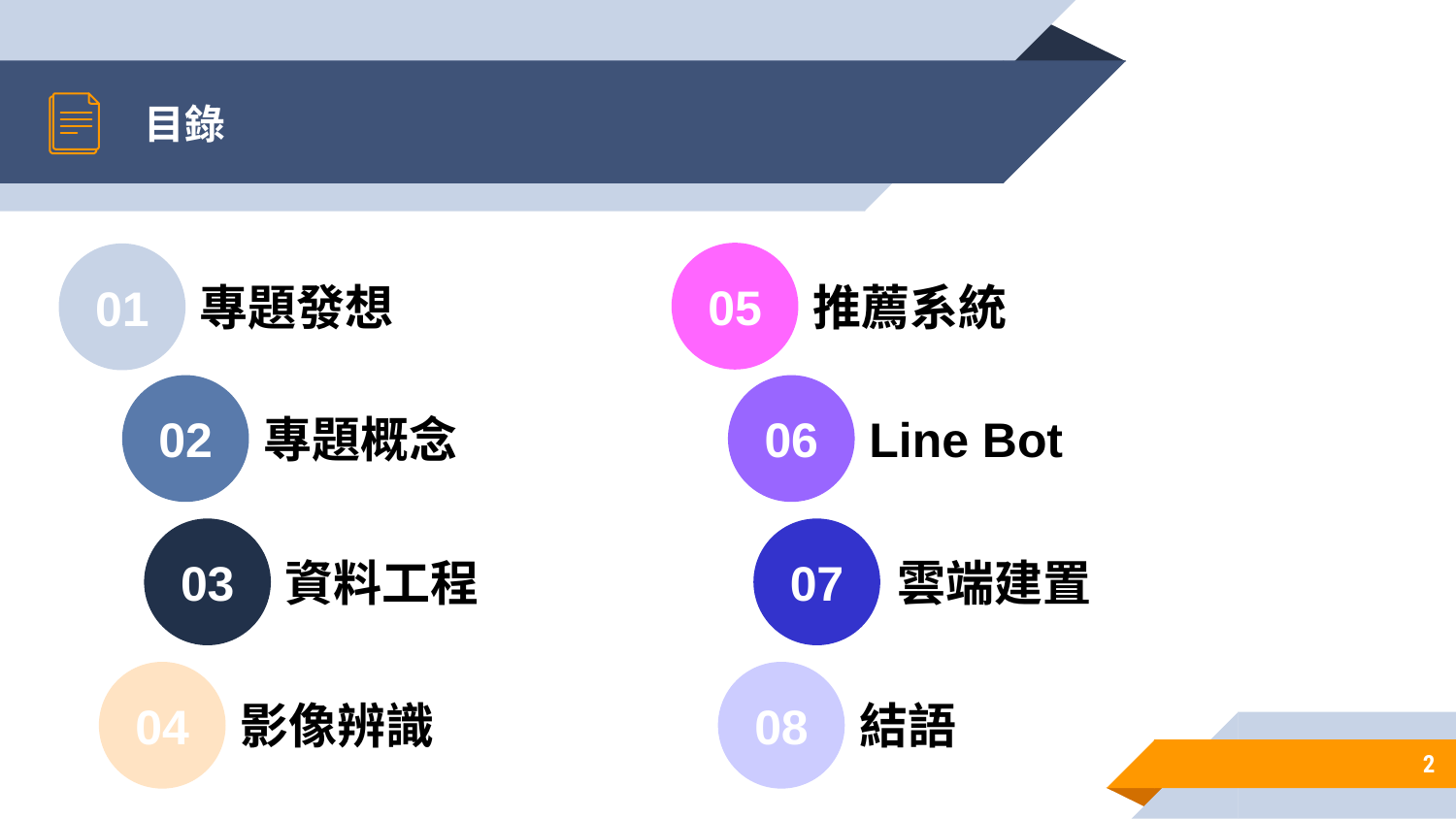

# 目錄

05
推薦系統
01
專題發想
06
Line Bot
02
專題概念
07
雲端建置
03
資料工程
08
結語
04
影像辨識
2